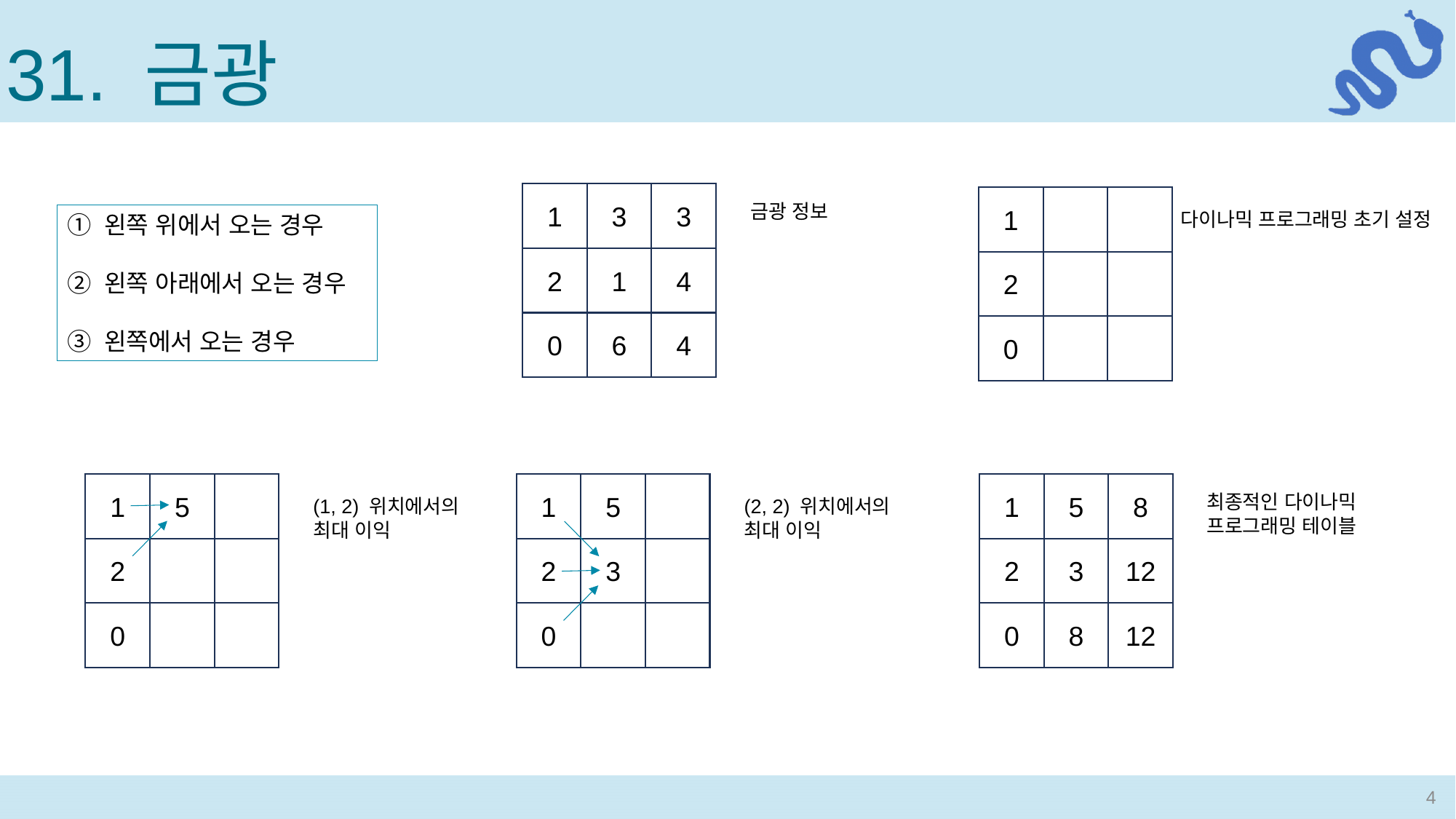

31. 금광
1
3
3
2
1
4
0
6
4
금광 정보
1

2

0

다이나믹 프로그래밍 초기 설정
① 왼쪽 위에서 오는 경우

② 왼쪽 아래에서 오는 경우

③ 왼쪽에서 오는 경우
1
5

2

0

(1, 2) 위치에서의 최대 이익
1
5

2
3

0

(2, 2) 위치에서의 최대 이익
1
5
8
2
3
12
0
8
12
최종적인 다이나믹 프로그래밍 테이블
4